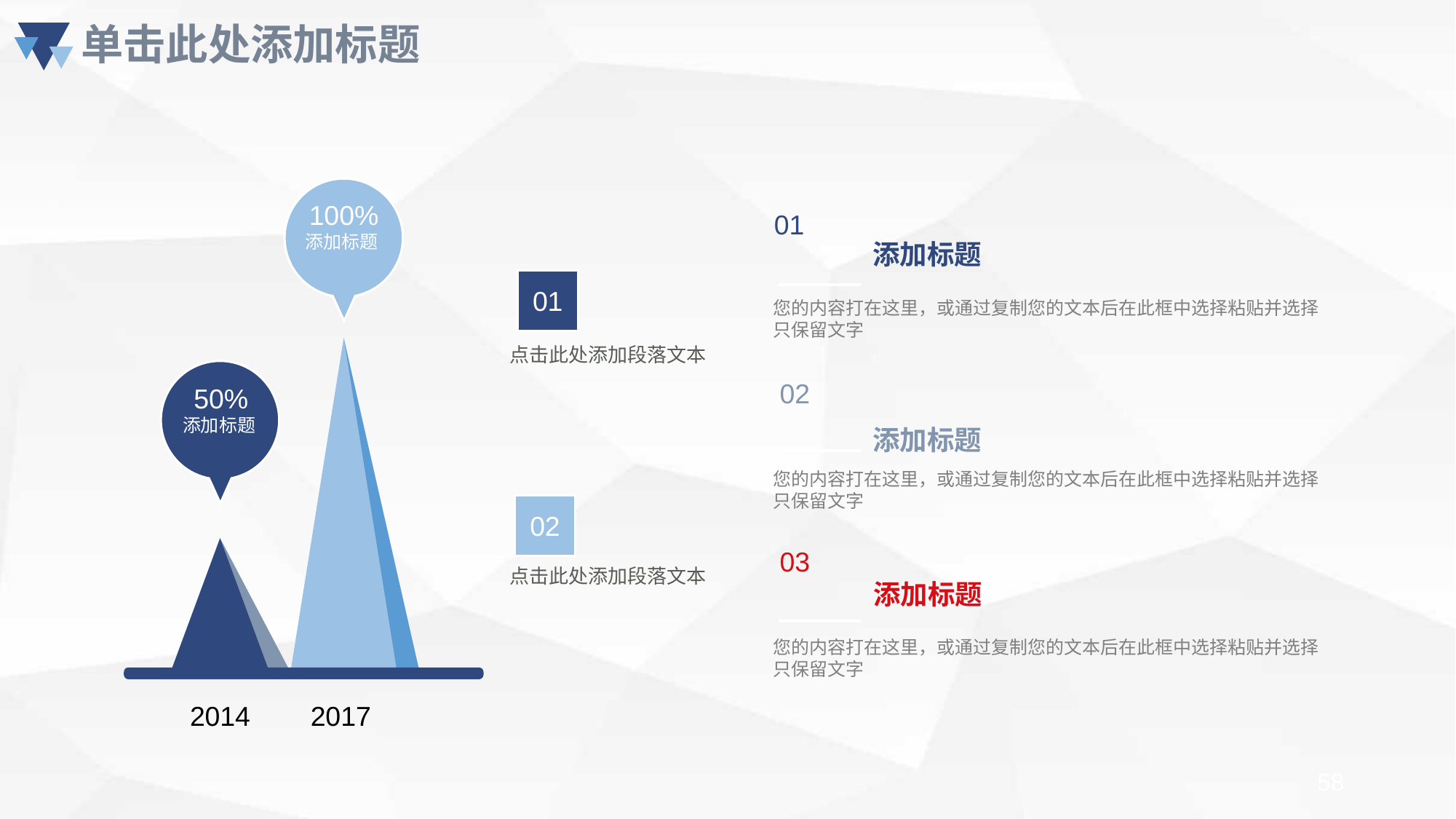

100%
添加标题
01
添加标题

您的内容打在这里，或通过复制您的文本后在此框中选择粘贴并选择只保留文字

01
点击此处添加段落文本

50%
添加标题
02

添加标题

您的内容打在这里，或通过复制您的文本后在此框中选择粘贴并选择只保留文字

02
点击此处添加段落文本

03
添加标题

您的内容打在这里，或通过复制您的文本后在此框中选择粘贴并选择只保留文字

2014
2017
58